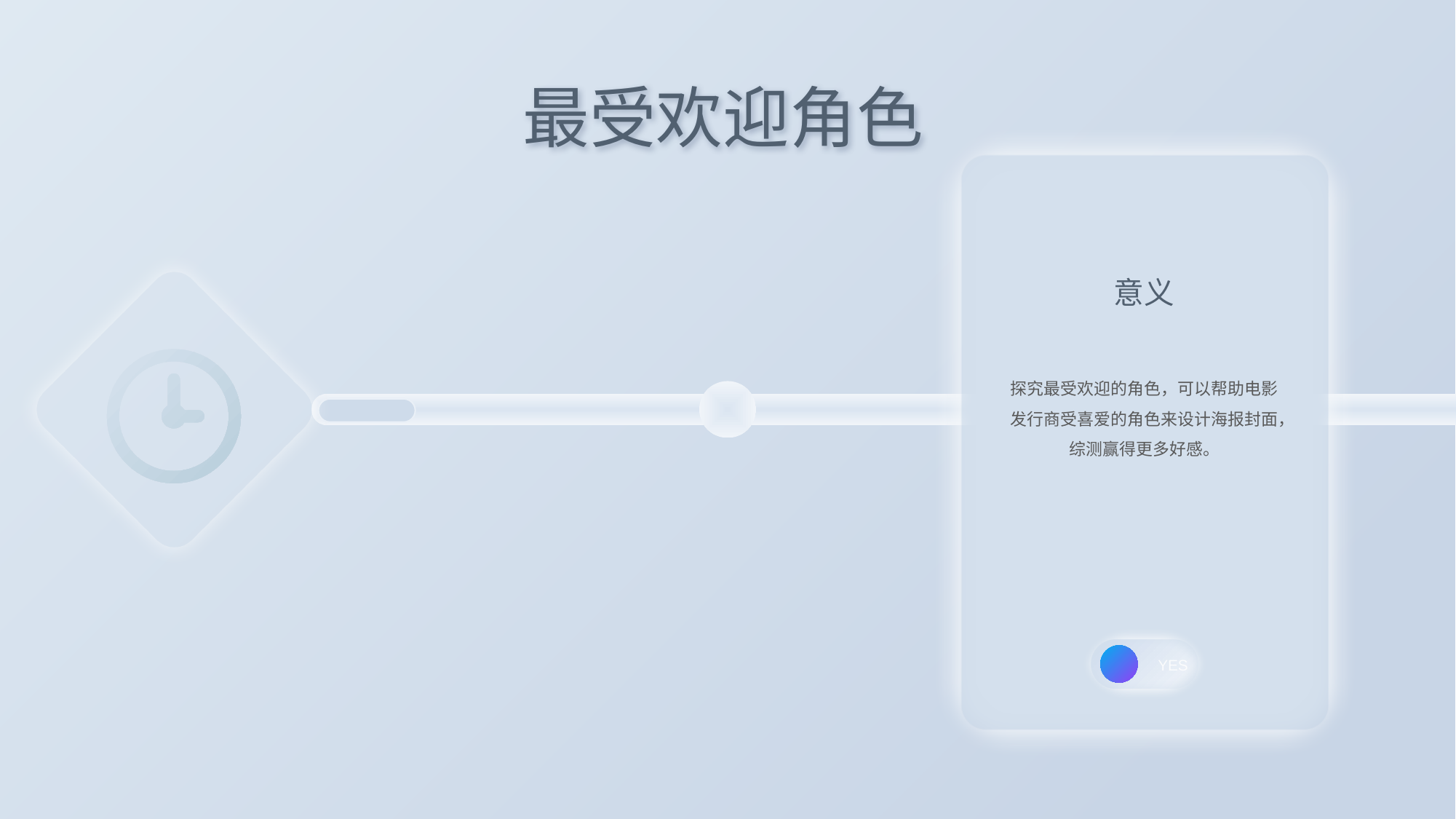

最受欢迎角色

意义

探究最受欢迎的角色，可以帮助电影发行商受喜爱的角色来设计海报封面，综测赢得更多好感。

YES